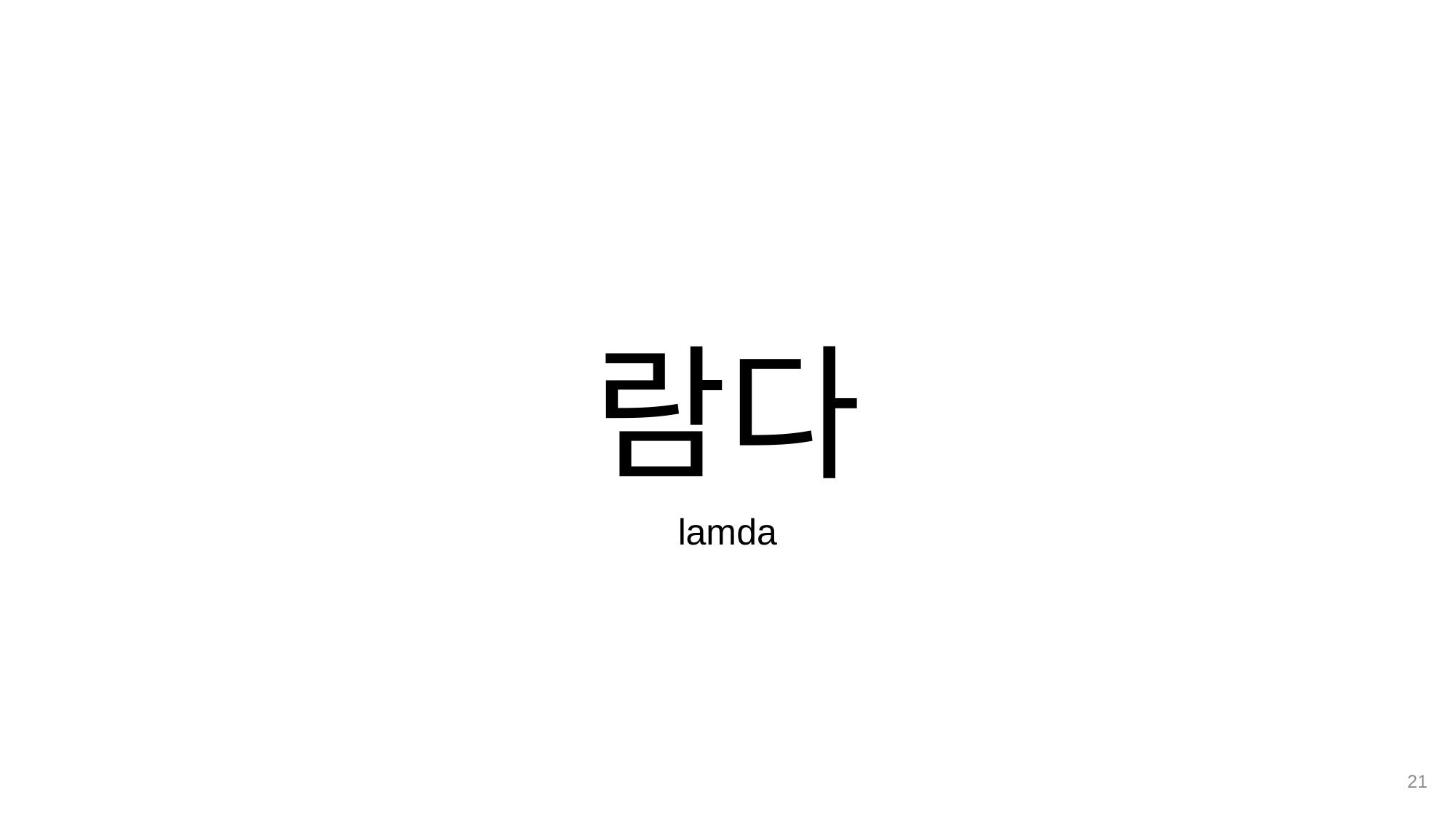

나눔스퀘어OTF ExtraBold
나눔스퀘어OTF Bold
나눔스퀘어OTF
나눔스퀘어 Light
람다
lamda
21